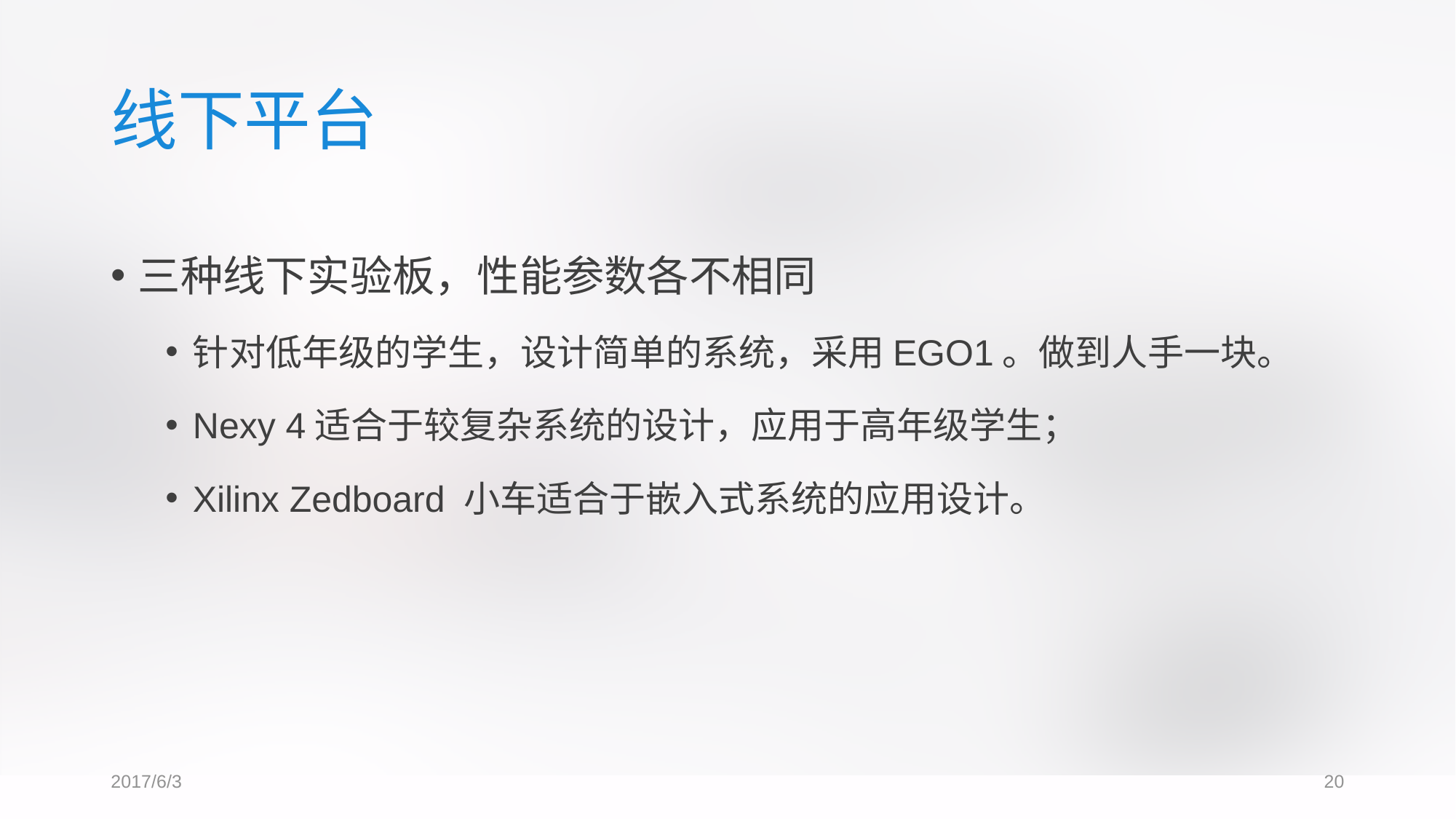

# 线下平台
三种线下实验板，性能参数各不相同
针对低年级的学生，设计简单的系统，采用EGO1。做到人手一块。
Nexy 4适合于较复杂系统的设计，应用于高年级学生；
Xilinx Zedboard 小车适合于嵌入式系统的应用设计。
2017/6/3
20